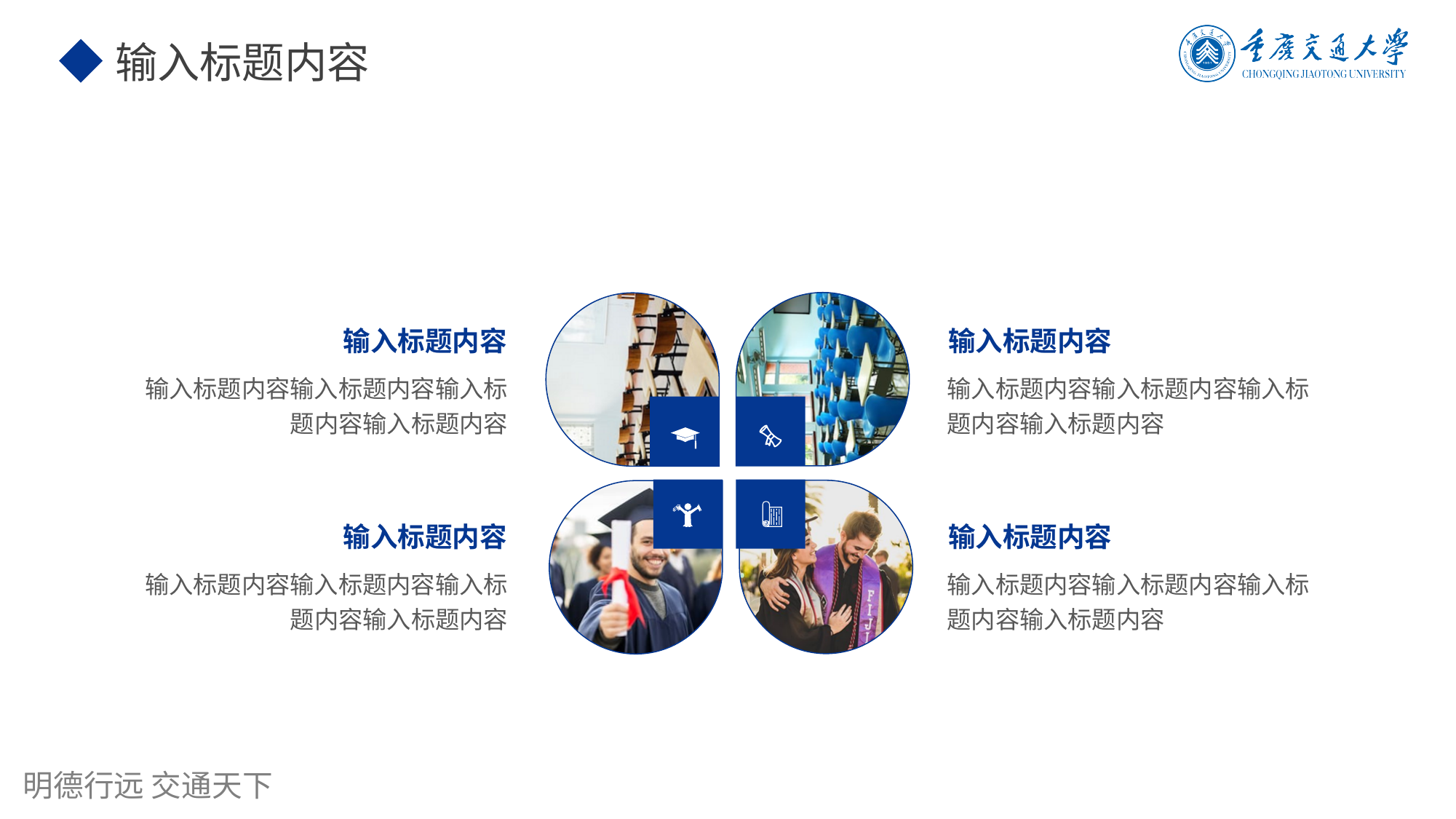

输入标题内容

输入标题内容
输入标题内容
输入标题内容输入标题内容输入标题内容输入标题内容
输入标题内容输入标题内容输入标题内容输入标题内容

输入标题内容
输入标题内容
输入标题内容输入标题内容输入标题内容输入标题内容
输入标题内容输入标题内容输入标题内容输入标题内容